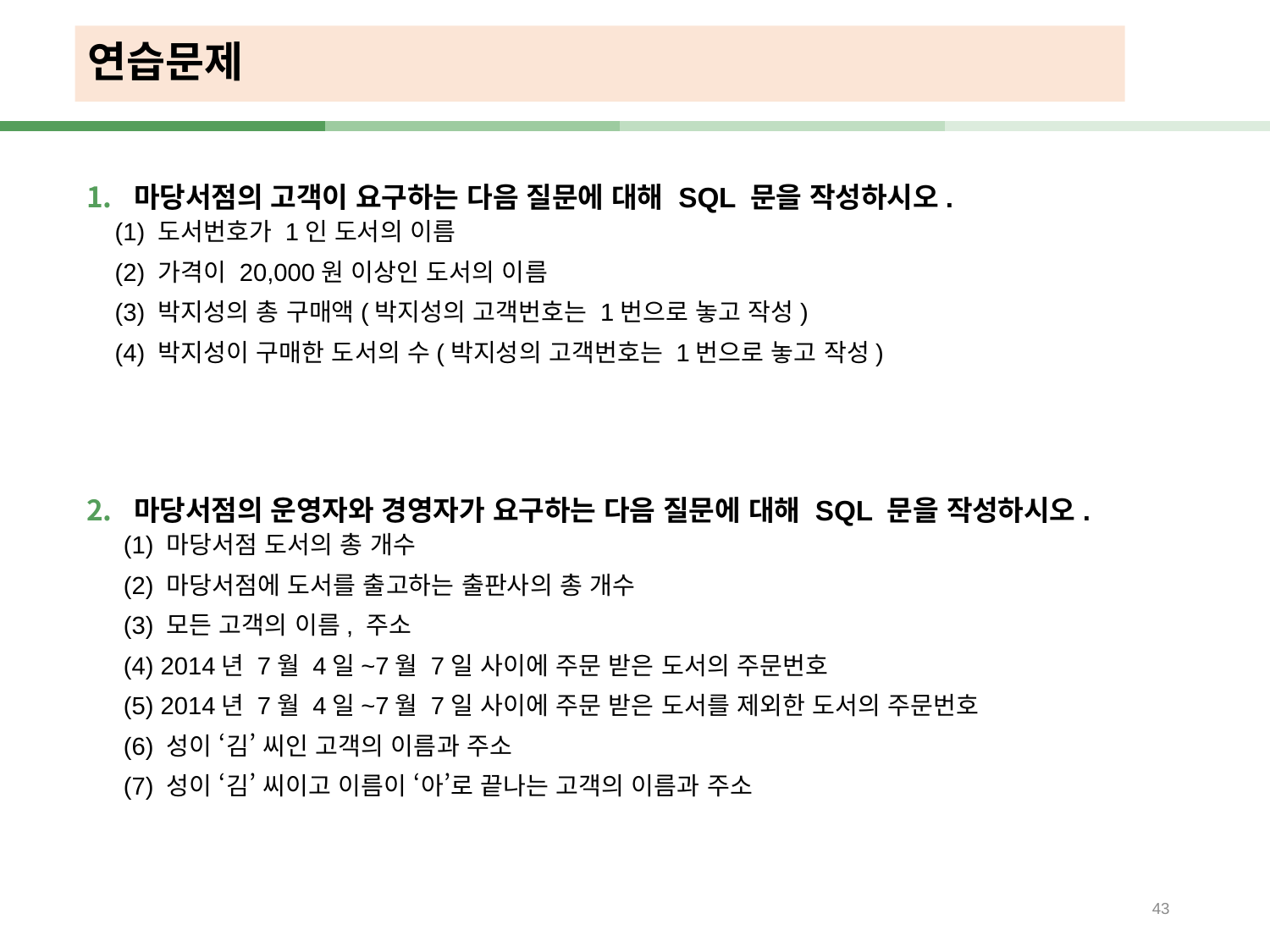

# 연습문제
마당서점의 고객이 요구하는 다음 질문에 대해 SQL 문을 작성하시오.
  (1) 도서번호가 1인 도서의 이름
  (2) 가격이 20,000원 이상인 도서의 이름
  (3) 박지성의 총 구매액(박지성의 고객번호는 1번으로 놓고 작성)
  (4) 박지성이 구매한 도서의 수(박지성의 고객번호는 1번으로 놓고 작성)

마당서점의 운영자와 경영자가 요구하는 다음 질문에 대해 SQL 문을 작성하시오.
(1) 마당서점 도서의 총 개수
(2) 마당서점에 도서를 출고하는 출판사의 총 개수
(3) 모든 고객의 이름, 주소
(4) 2014년 7월 4일~7월 7일 사이에 주문 받은 도서의 주문번호
(5) 2014년 7월 4일~7월 7일 사이에 주문 받은 도서를 제외한 도서의 주문번호
(6) 성이 ‘김’ 씨인 고객의 이름과 주소
(7) 성이 ‘김’ 씨이고 이름이 ‘아’로 끝나는 고객의 이름과 주소

43